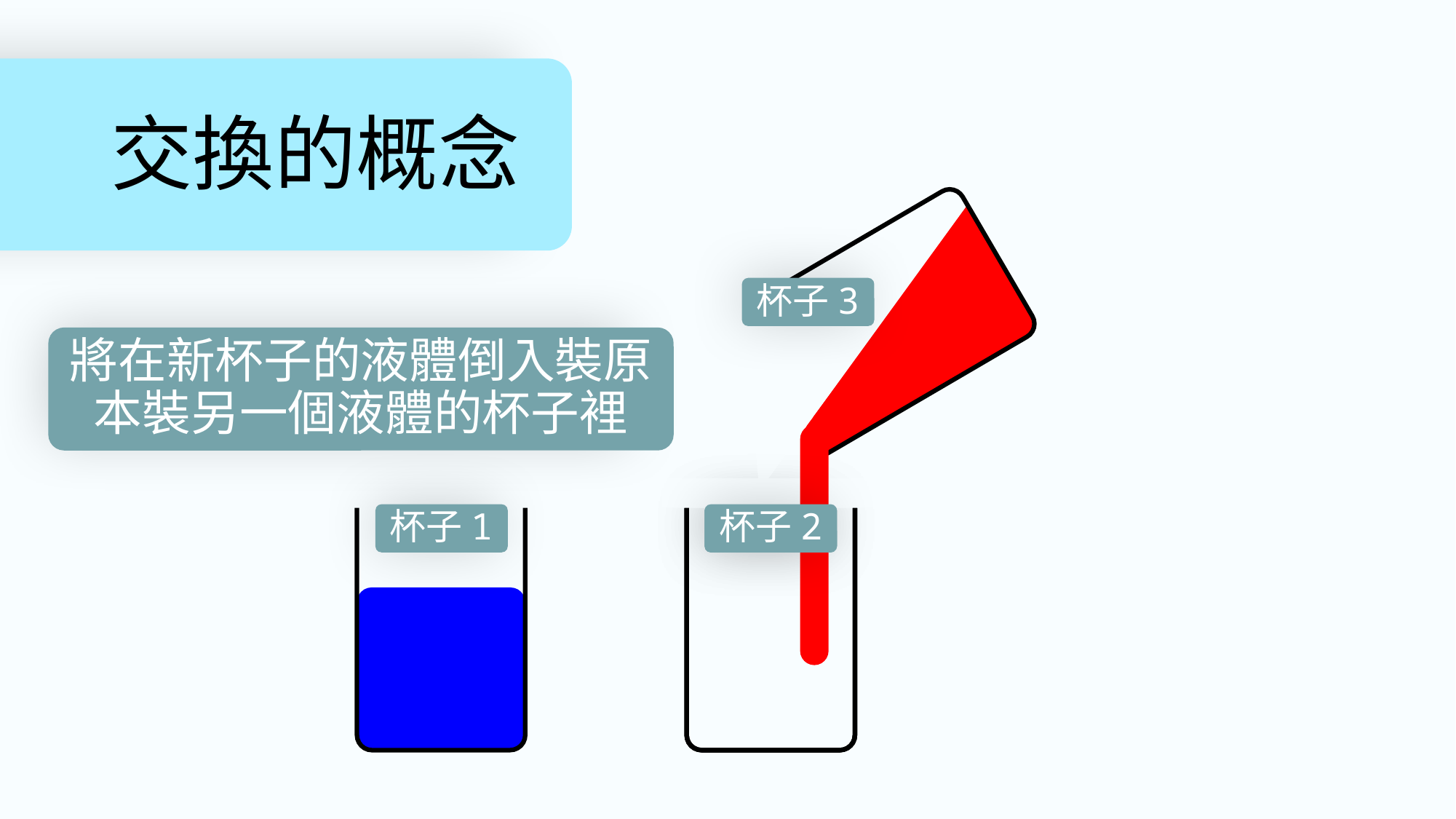

# 交換的概念

杯子3

杯子2
將在新杯子的液體倒入裝原本裝另一個液體的杯子裡

杯子1
杯子2